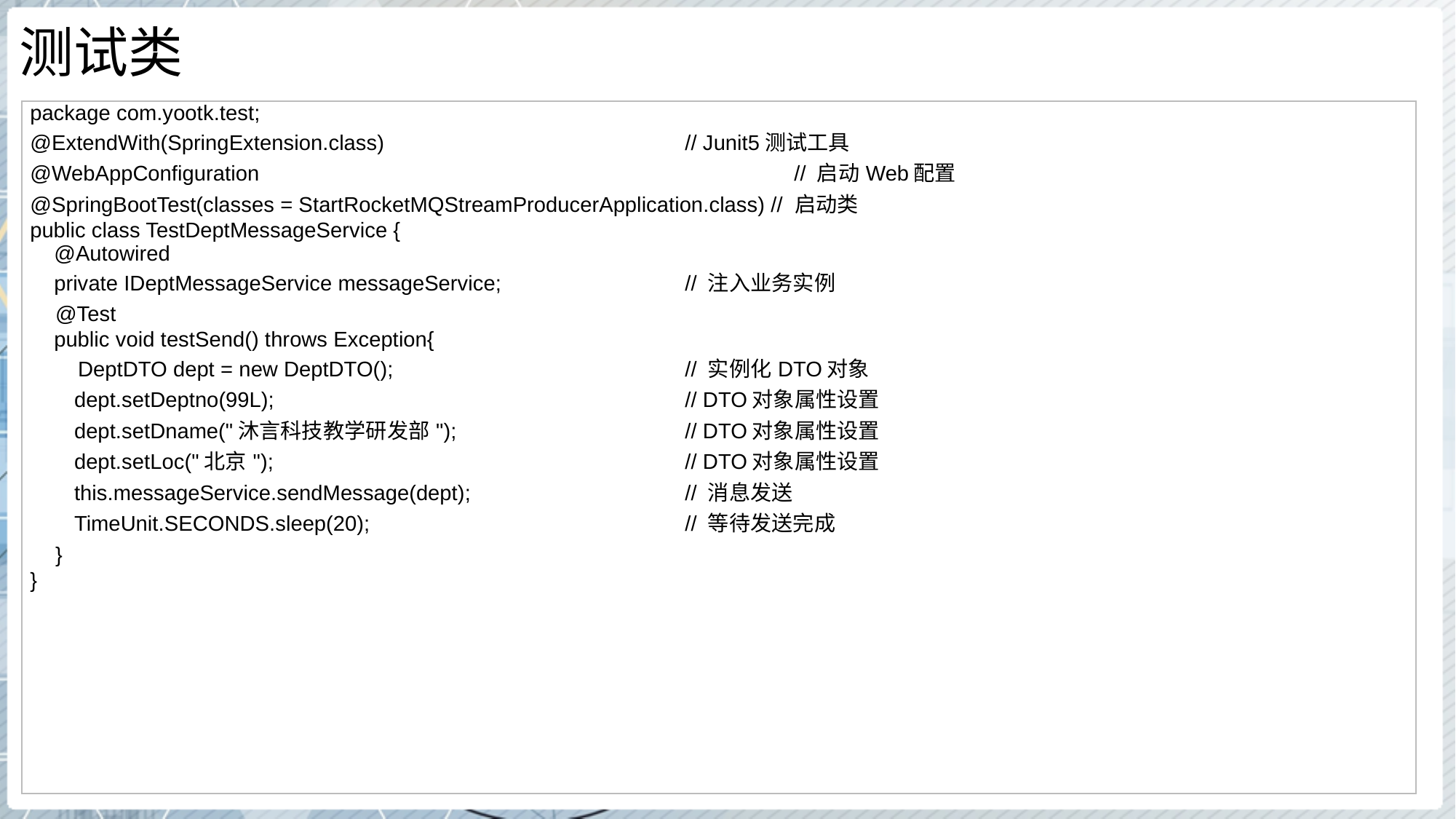

# 测试类
| package com.yootk.test; @ExtendWith(SpringExtension.class) // Junit5测试工具 @WebAppConfiguration // 启动Web配置 @SpringBootTest(classes = StartRocketMQStreamProducerApplication.class) // 启动类 public class TestDeptMessageService { @Autowired private IDeptMessageService messageService; // 注入业务实例 @Test public void testSend() throws Exception{ DeptDTO dept = new DeptDTO(); // 实例化DTO对象 dept.setDeptno(99L); // DTO对象属性设置 dept.setDname("沐言科技教学研发部"); // DTO对象属性设置 dept.setLoc("北京"); // DTO对象属性设置 this.messageService.sendMessage(dept); // 消息发送 TimeUnit.SECONDS.sleep(20); // 等待发送完成 } } |
| --- |